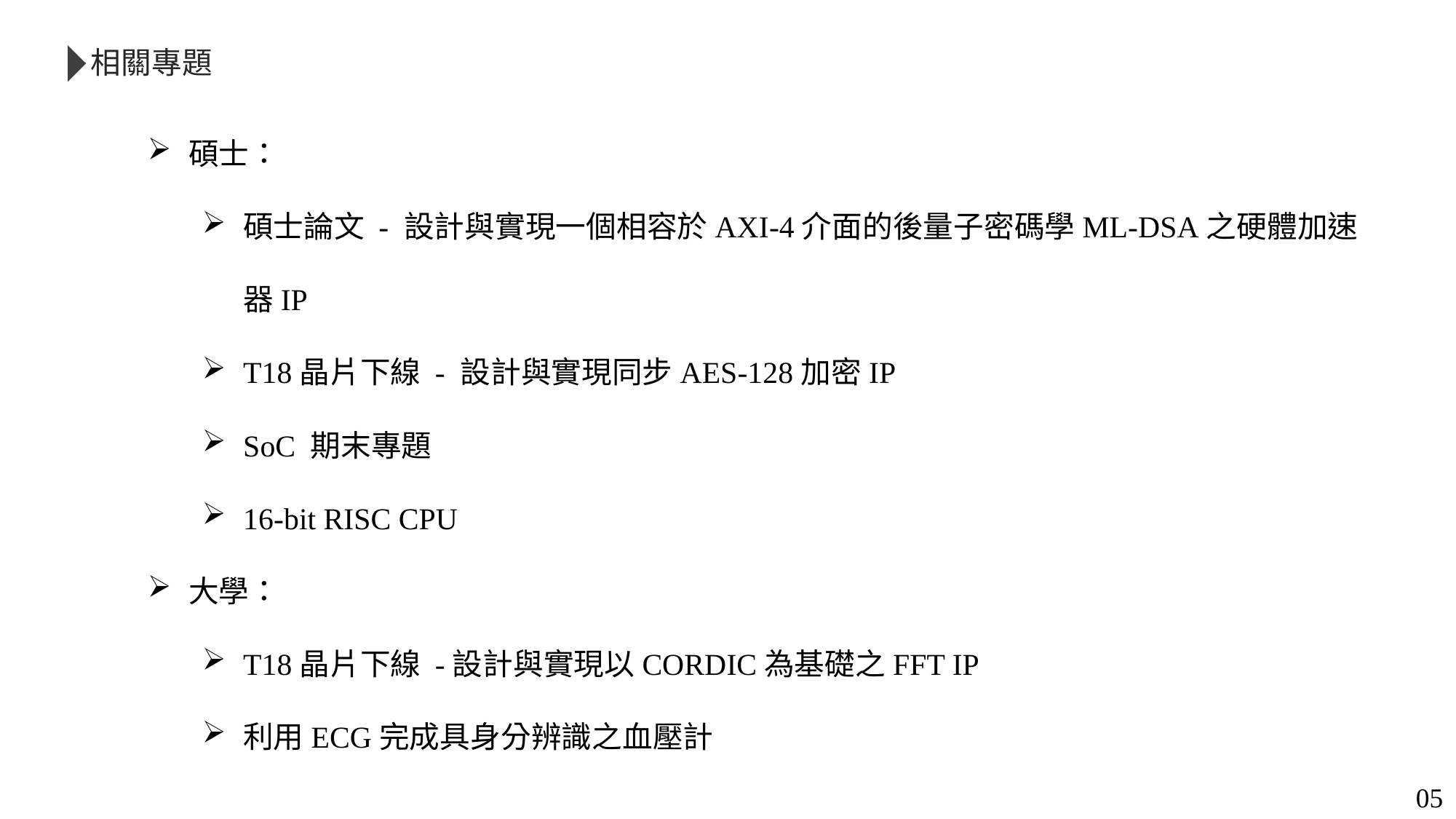

相關專題

碩士：
碩士論文 - 設計與實現一個相容於AXI-4介面的後量子密碼學ML-DSA之硬體加速器IP
T18晶片下線 - 設計與實現同步AES-128加密IP
SoC 期末專題
16-bit RISC CPU
大學：
T18晶片下線 -設計與實現以CORDIC為基礎之FFT IP
利用ECG完成具身分辨識之血壓計
05